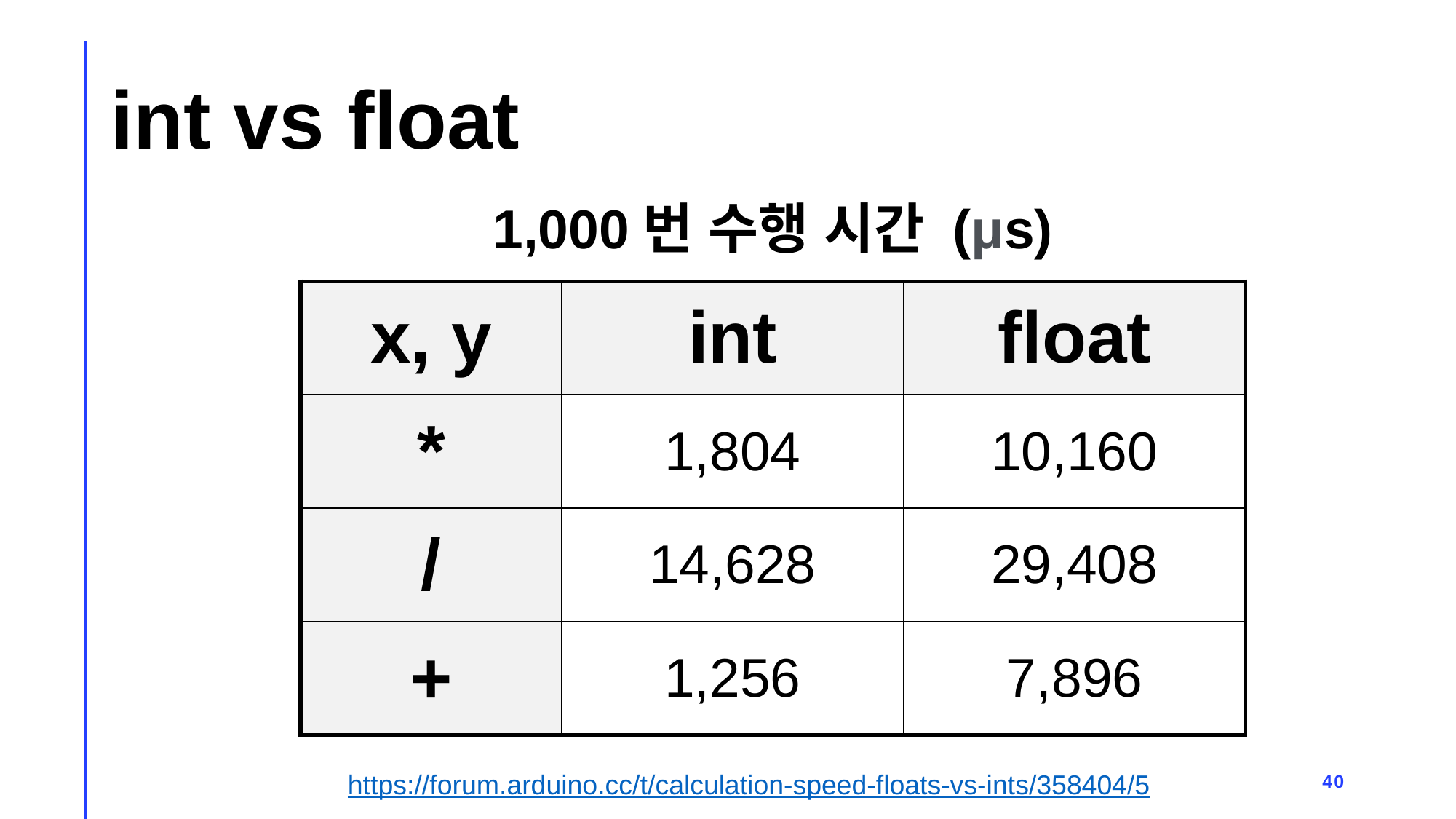

# int vs float
1,000번 수행 시간 (μs)
| x, y | int | float |
| --- | --- | --- |
| \* | 1,804 | 10,160 |
| / | 14,628 | 29,408 |
| + | 1,256 | 7,896 |
40
https://forum.arduino.cc/t/calculation-speed-floats-vs-ints/358404/5